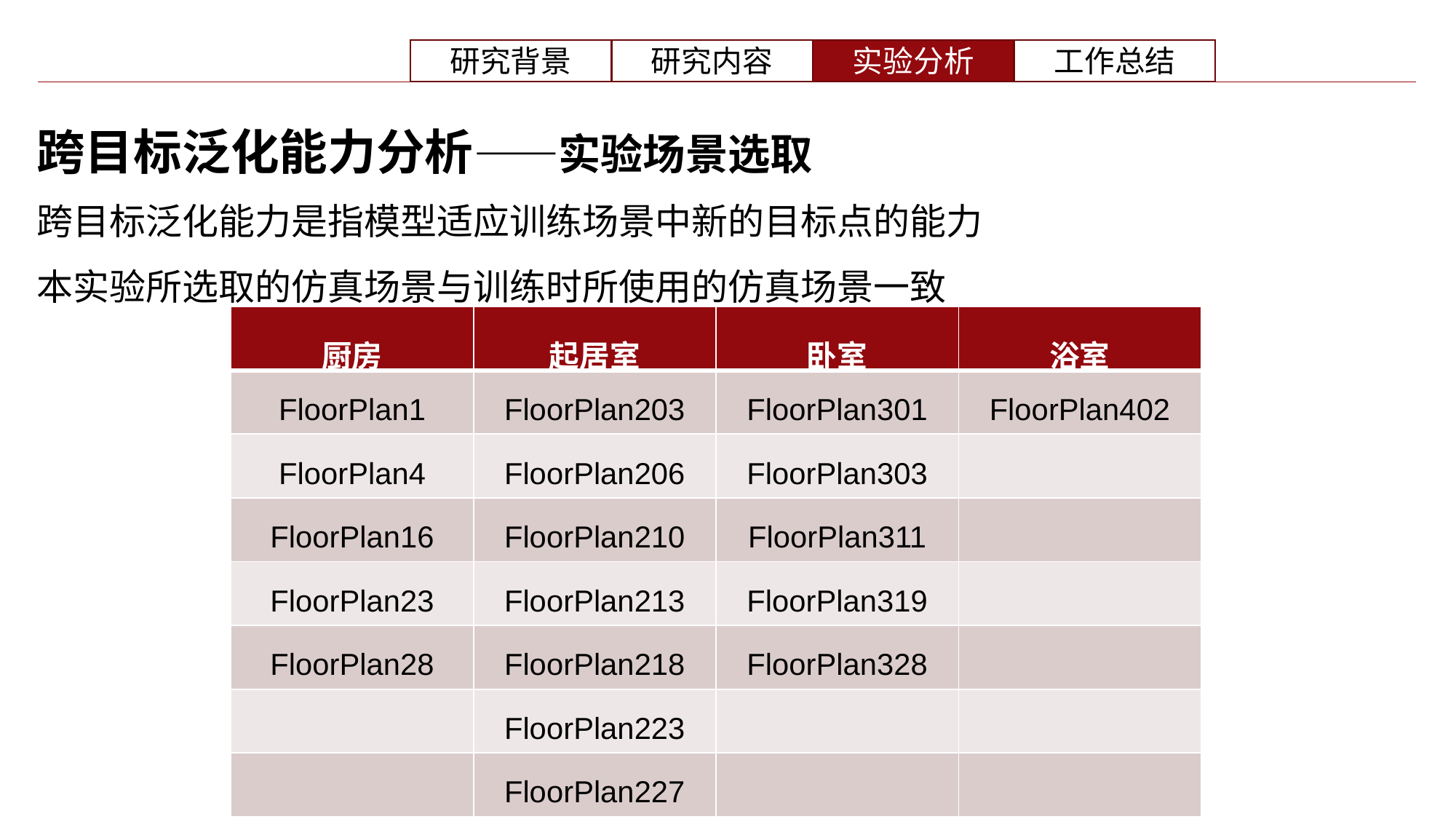

跨目标泛化能力分析——实验场景选取
跨目标泛化能力是指模型适应训练场景中新的目标点的能力
本实验所选取的仿真场景与训练时所使用的仿真场景一致
| 厨房 | 起居室 | 卧室 | 浴室 |
| --- | --- | --- | --- |
| FloorPlan1 | FloorPlan203 | FloorPlan301 | FloorPlan402 |
| FloorPlan4 | FloorPlan206 | FloorPlan303 |  |
| FloorPlan16 | FloorPlan210 | FloorPlan311 |  |
| FloorPlan23 | FloorPlan213 | FloorPlan319 |  |
| FloorPlan28 | FloorPlan218 | FloorPlan328 |  |
|  | FloorPlan223 |  |  |
|  | FloorPlan227 |  |  |
17